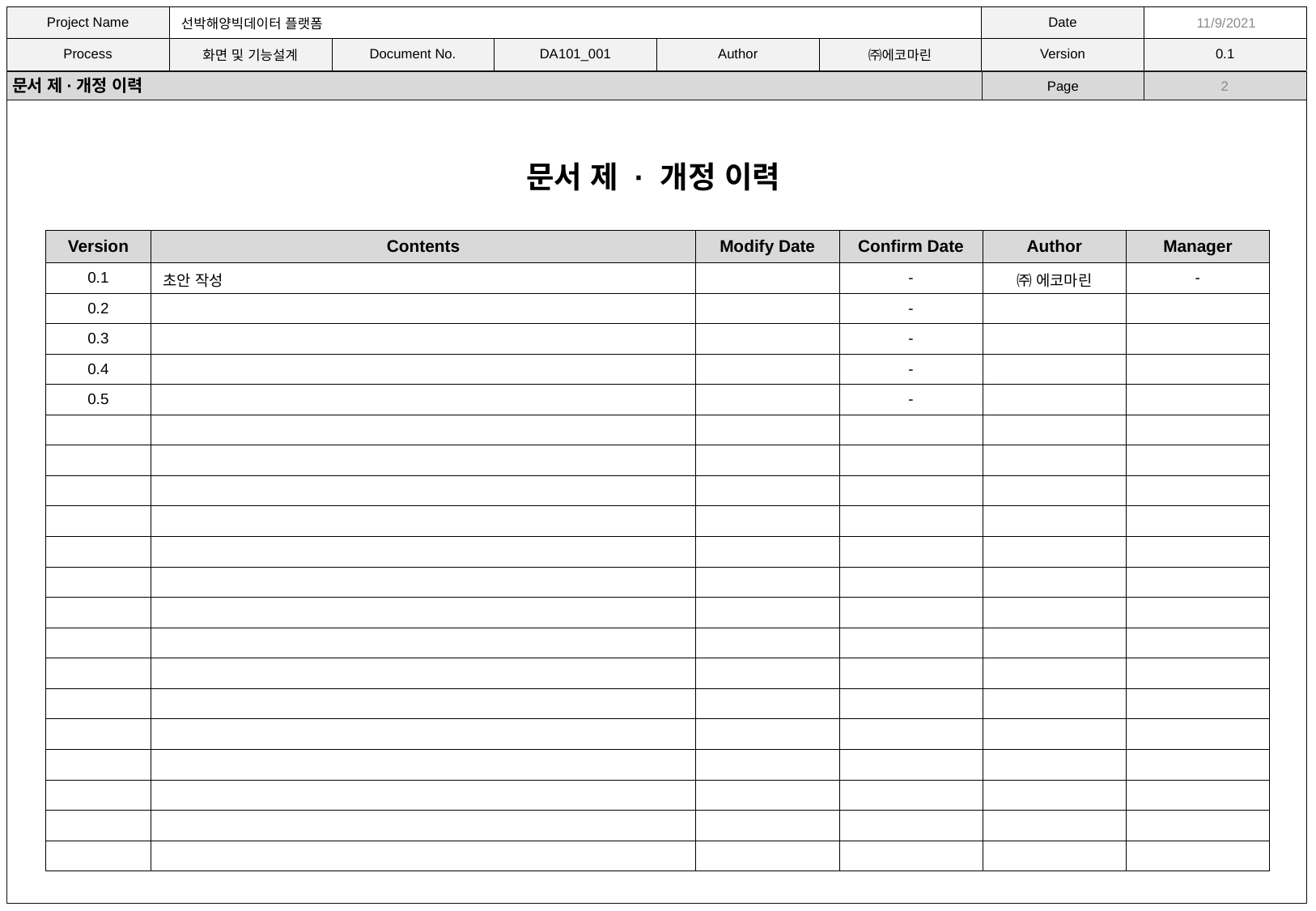

11/9/2021
2
문서 제·개정 이력
문서 제 · 개정 이력
| Version | Contents | Modify Date | Confirm Date | Author | Manager |
| --- | --- | --- | --- | --- | --- |
| 0.1 | 초안 작성 |  | - | ㈜ 에코마린 | - |
| 0.2 |  |  | - |  |  |
| 0.3 |  |  | - |  |  |
| 0.4 |  |  | - |  |  |
| 0.5 |  |  | - |  |  |
|  |  |  |  |  |  |
|  |  |  |  |  |  |
|  |  |  |  |  |  |
|  |  |  |  |  |  |
|  |  |  |  |  |  |
|  |  |  |  |  |  |
|  |  |  |  |  |  |
|  |  |  |  |  |  |
|  |  |  |  |  |  |
|  |  |  |  |  |  |
|  |  |  |  |  |  |
|  |  |  |  |  |  |
|  |  |  |  |  |  |
|  |  |  |  |  |  |
|  |  |  |  |  |  |